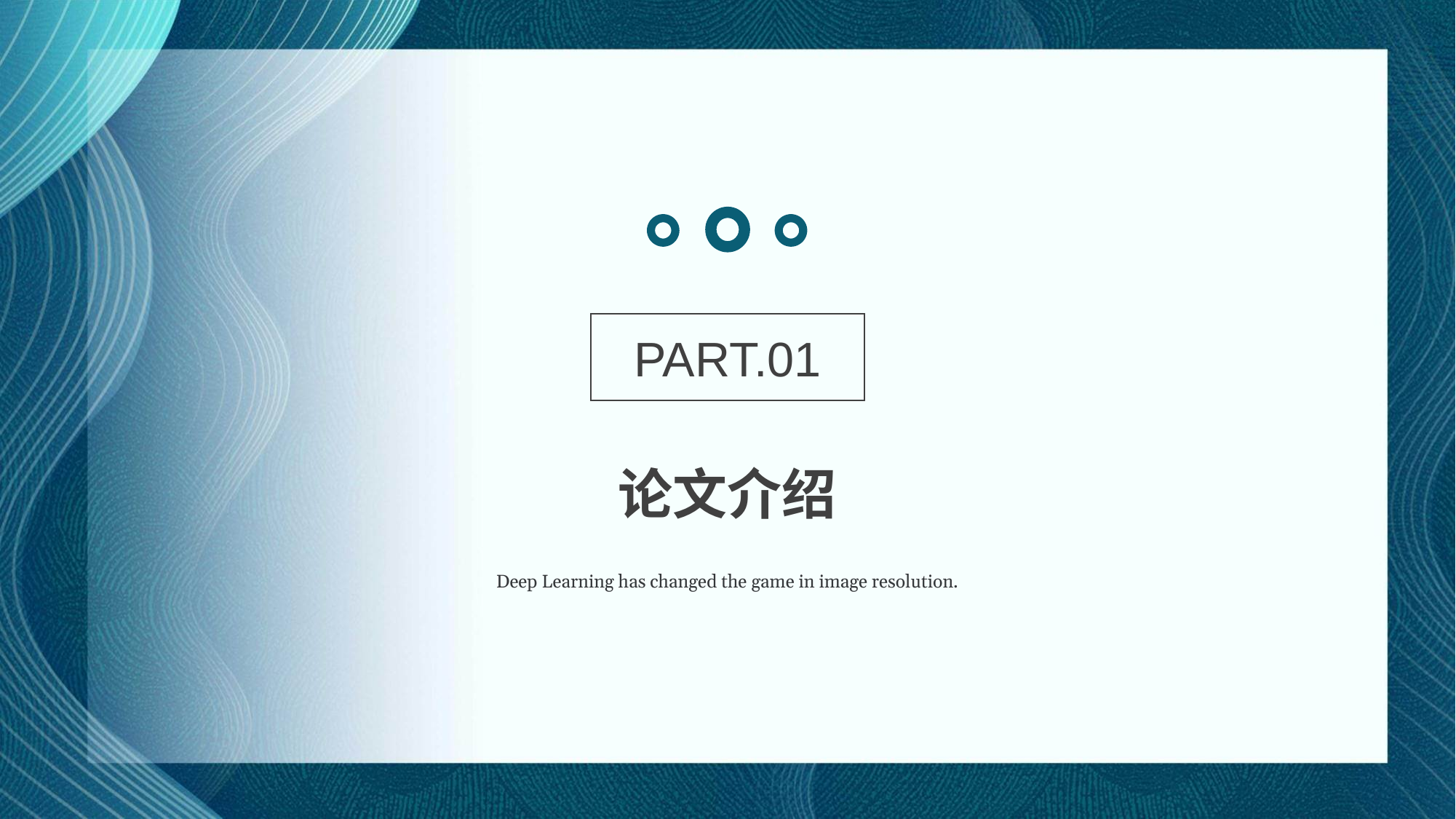

PART.01
论文介绍
Deep Learning has changed the game in image resolution.